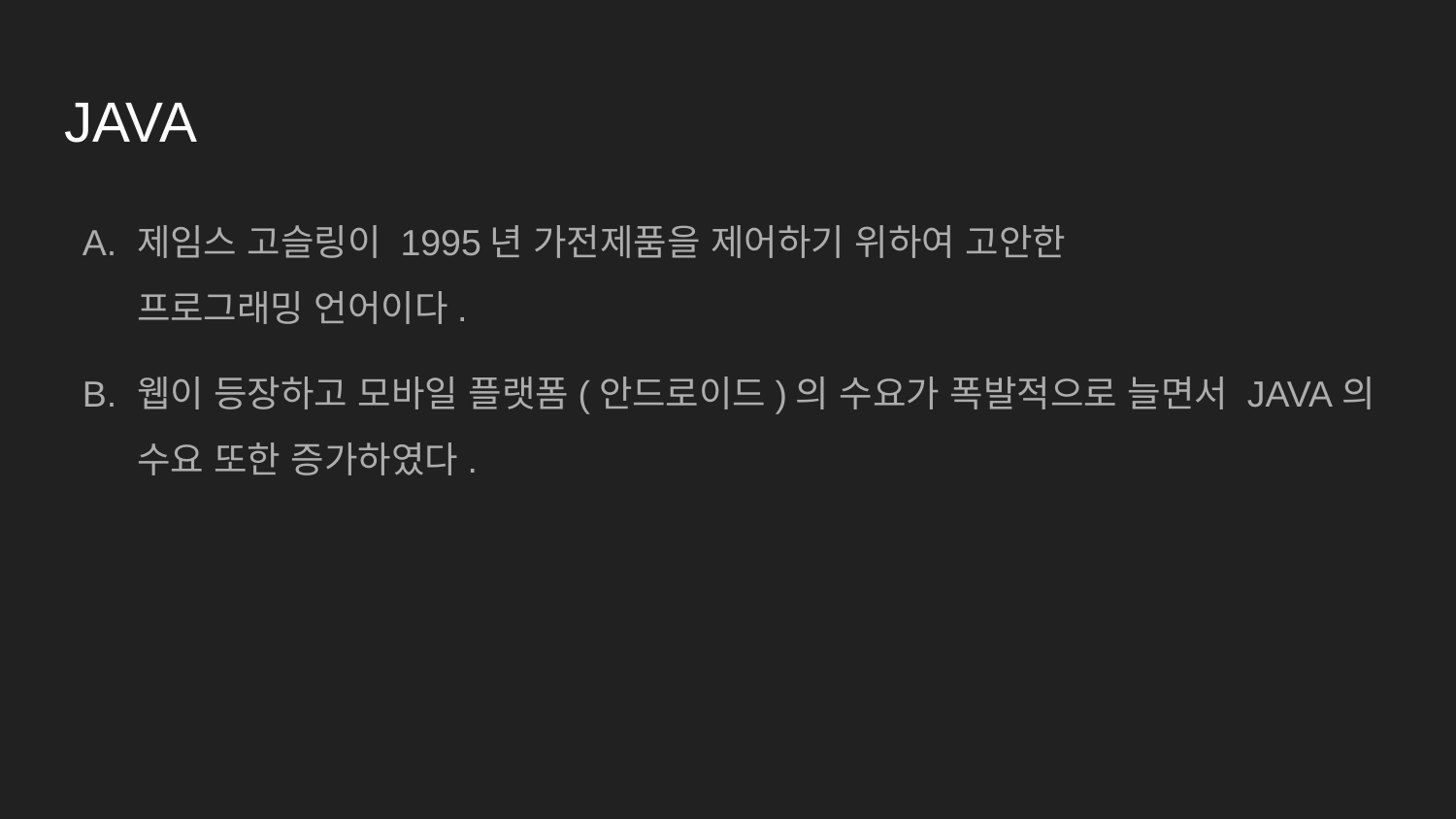

# JAVA
제임스 고슬링이 1995년 가전제품을 제어하기 위하여 고안한
프로그래밍 언어이다.
웹이 등장하고 모바일 플랫폼(안드로이드)의 수요가 폭발적으로 늘면서 JAVA의 수요 또한 증가하였다.